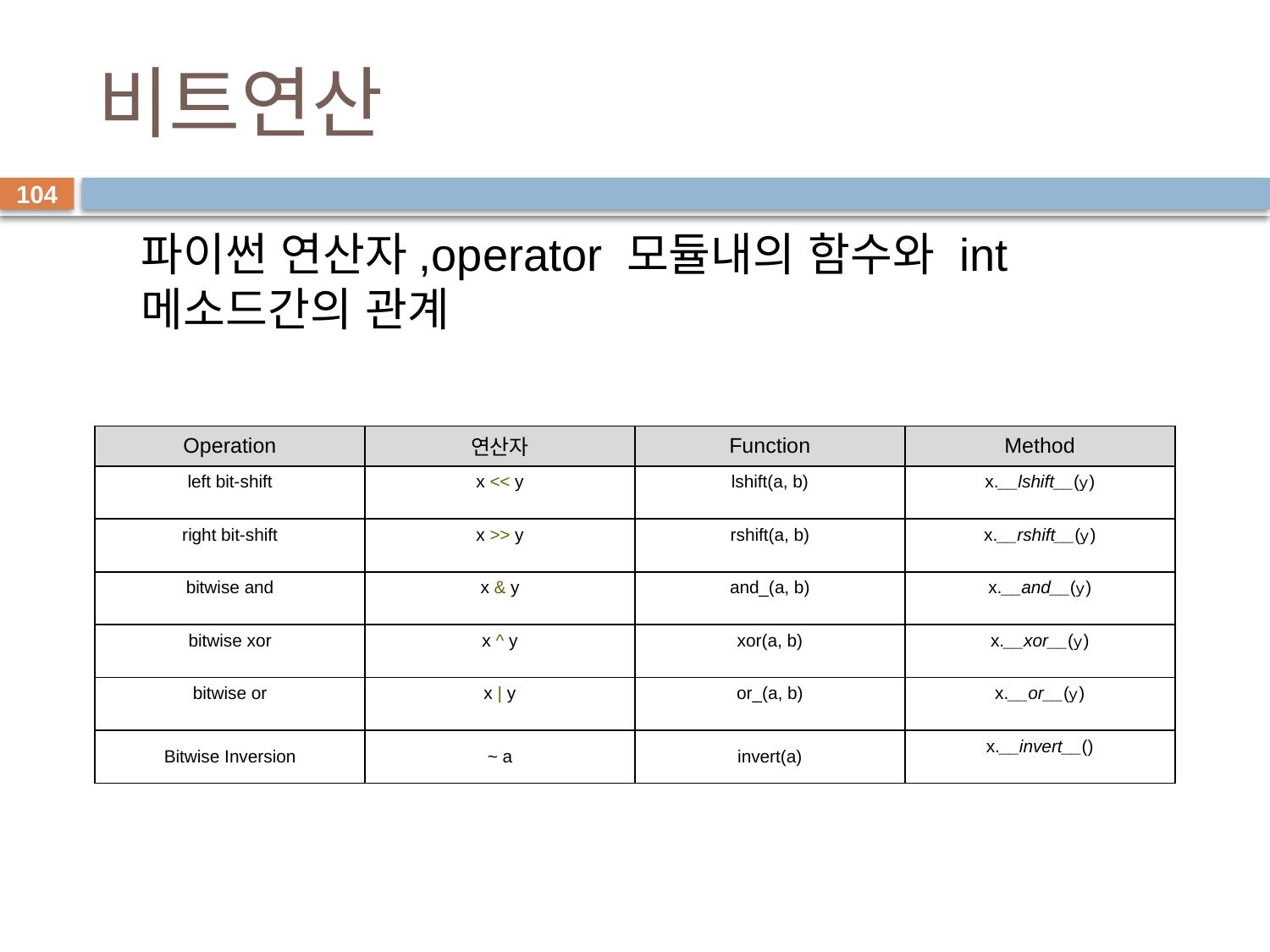

# 비트연산
104
파이썬 연산자,operator 모듈내의 함수와 int 메소드간의 관계
| Operation | 연산자 | Function | Method |
| --- | --- | --- | --- |
| left bit-shift | x << y | lshift(a, b) | x.\_\_lshift\_\_(y) |
| right bit-shift | x >> y | rshift(a, b) | x.\_\_rshift\_\_(y) |
| bitwise and | x & y | and\_(a, b) | x.\_\_and\_\_(y) |
| bitwise xor | x ^ y | xor(a, b) | x.\_\_xor\_\_(y) |
| bitwise or | x | y | or\_(a, b) | x.\_\_or\_\_(y) |
| Bitwise Inversion | ~ a | invert(a) | x.\_\_invert\_\_() |